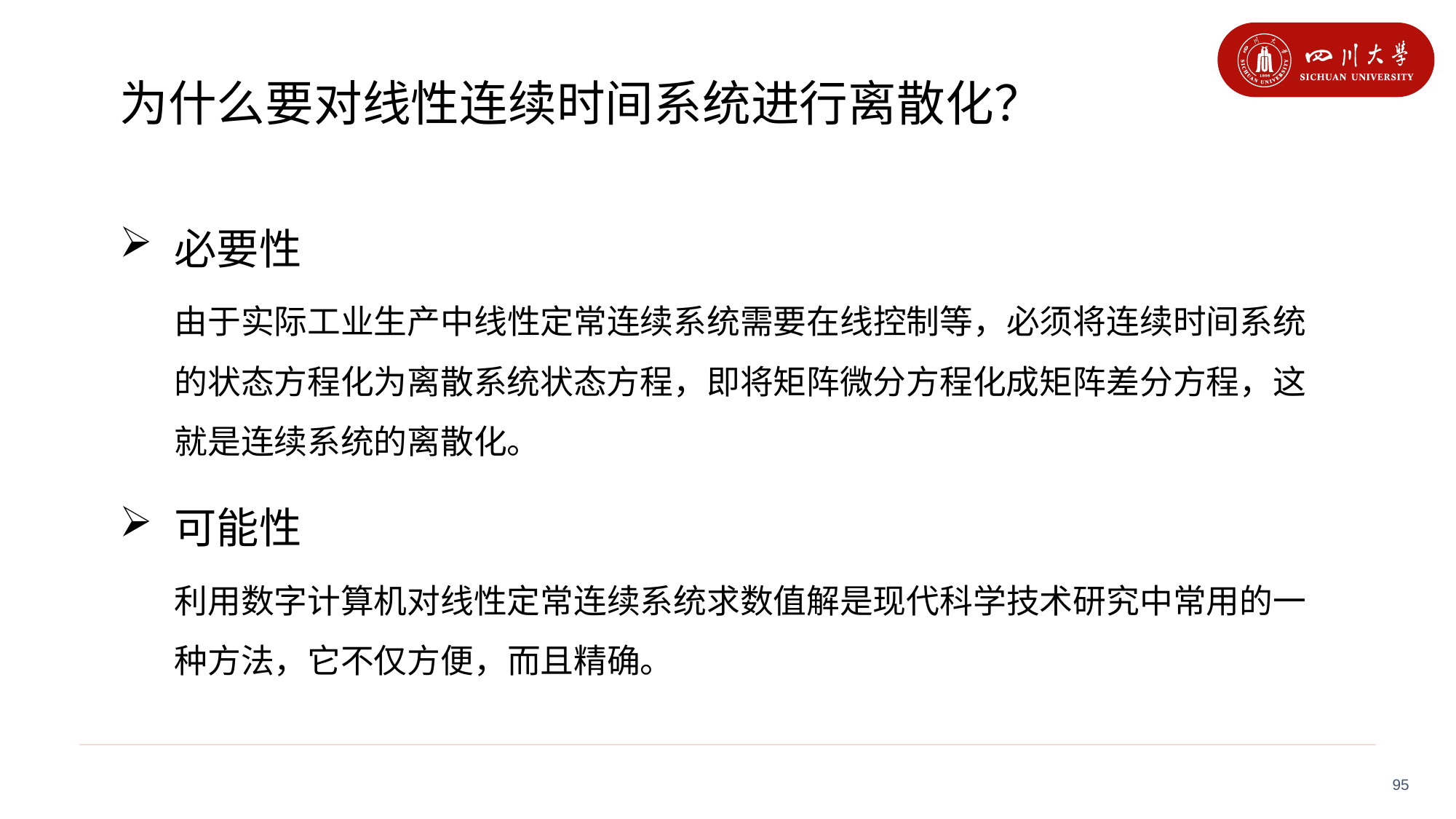

# 为什么要对线性连续时间系统进行离散化？
必要性
由于实际工业生产中线性定常连续系统需要在线控制等，必须将连续时间系统的状态方程化为离散系统状态方程，即将矩阵微分方程化成矩阵差分方程，这就是连续系统的离散化。
可能性
利用数字计算机对线性定常连续系统求数值解是现代科学技术研究中常用的一种方法，它不仅方便，而且精确。
95